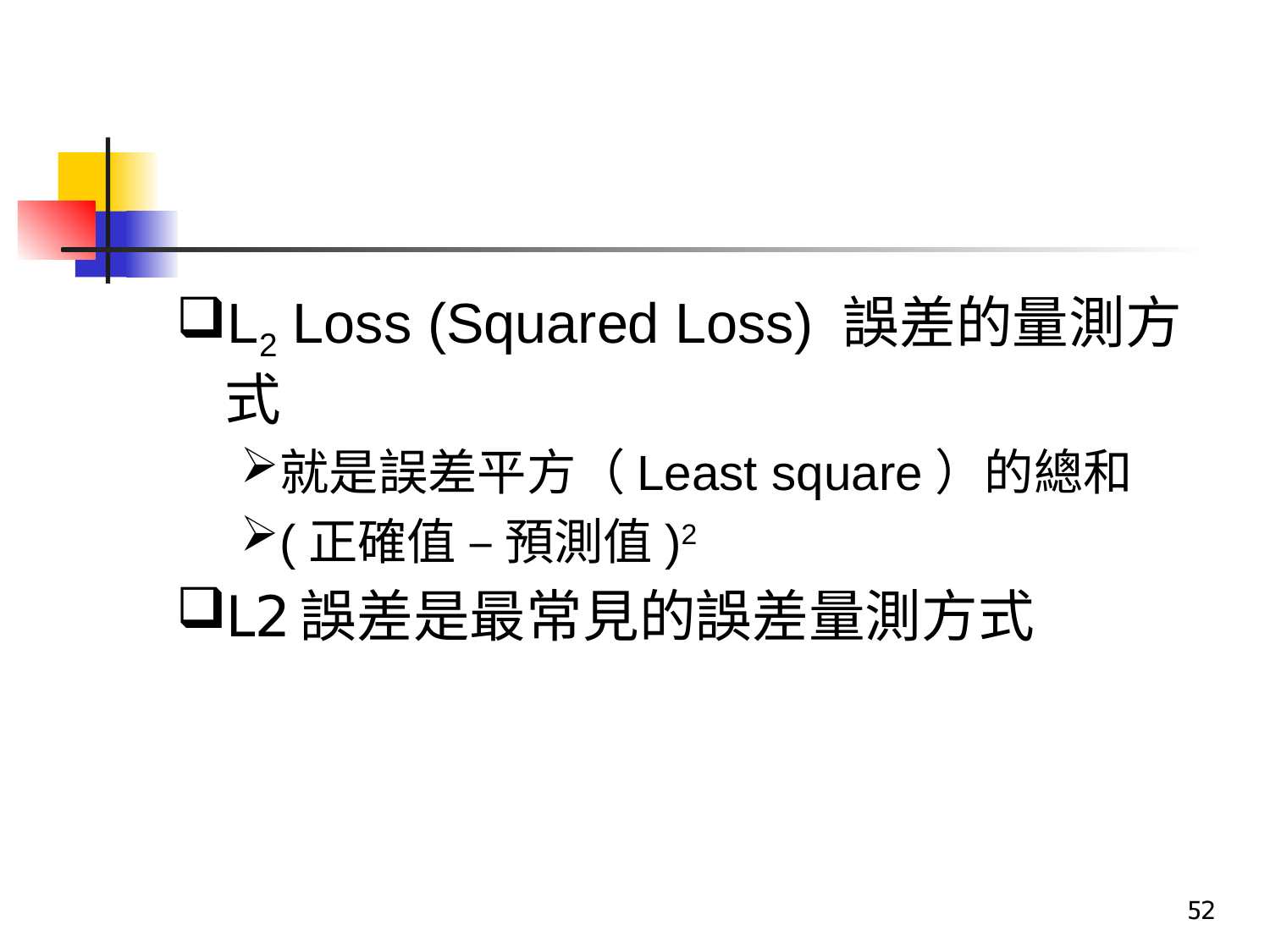

#
L2 Loss (Squared Loss) 誤差的量測方式
就是誤差平方（Least square）的總和
(正確值 – 預測值)2
L2誤差是最常見的誤差量測方式
52